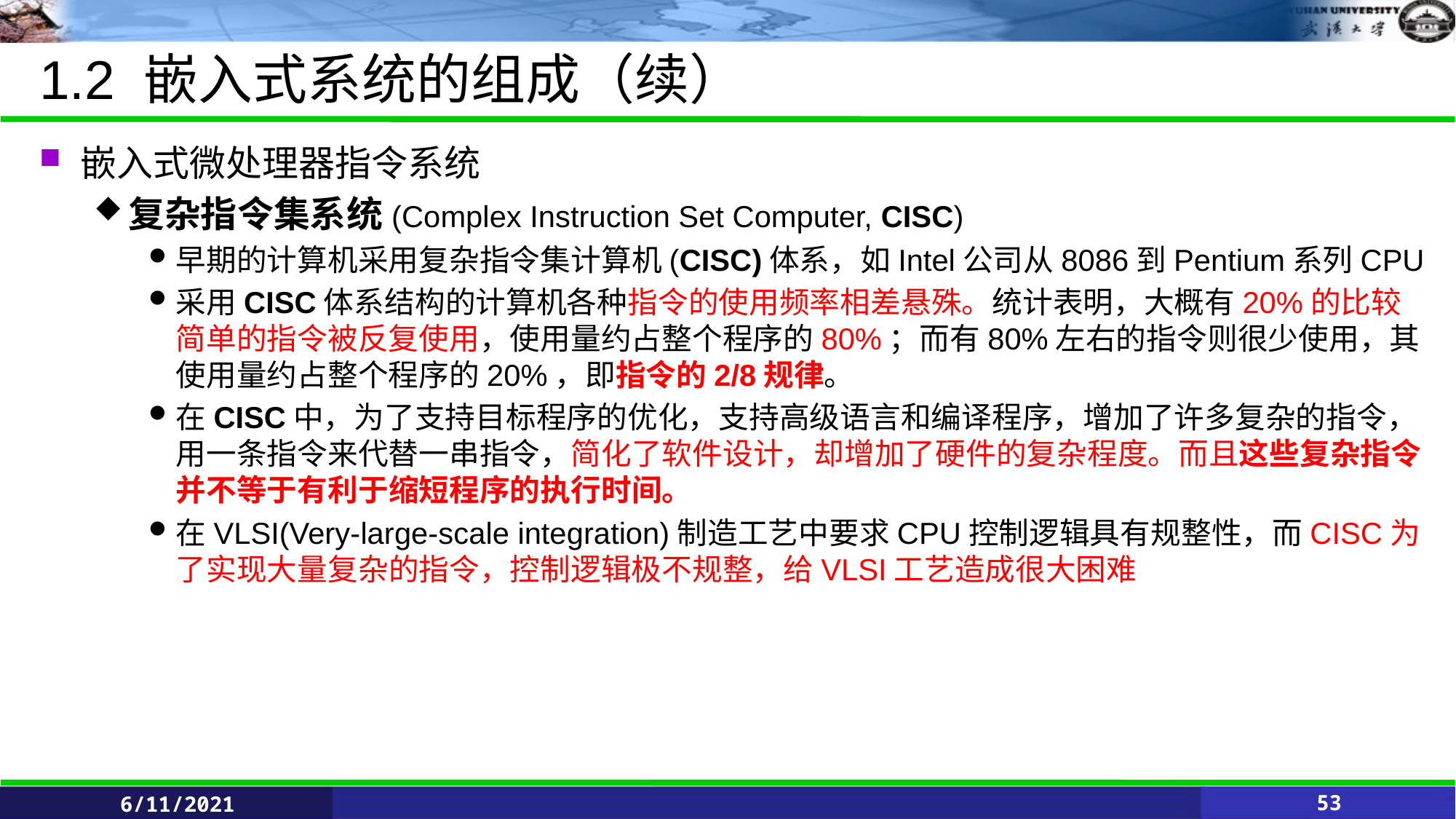

# 1.2 嵌入式系统的组成（续）
嵌入式微处理器指令系统
复杂指令集系统(Complex Instruction Set Computer, CISC)
早期的计算机采用复杂指令集计算机(CISC)体系，如Intel公司从8086到Pentium系列CPU
采用CISC体系结构的计算机各种指令的使用频率相差悬殊。统计表明，大概有20%的比较简单的指令被反复使用，使用量约占整个程序的80%；而有80%左右的指令则很少使用，其使用量约占整个程序的20%，即指令的2/8规律。
在CISC中，为了支持目标程序的优化，支持高级语言和编译程序，增加了许多复杂的指令，用一条指令来代替一串指令，简化了软件设计，却增加了硬件的复杂程度。而且这些复杂指令并不等于有利于缩短程序的执行时间。
在VLSI(Very-large-scale integration)制造工艺中要求CPU控制逻辑具有规整性，而CISC为了实现大量复杂的指令，控制逻辑极不规整，给VLSI工艺造成很大困难
6/11/2021

53